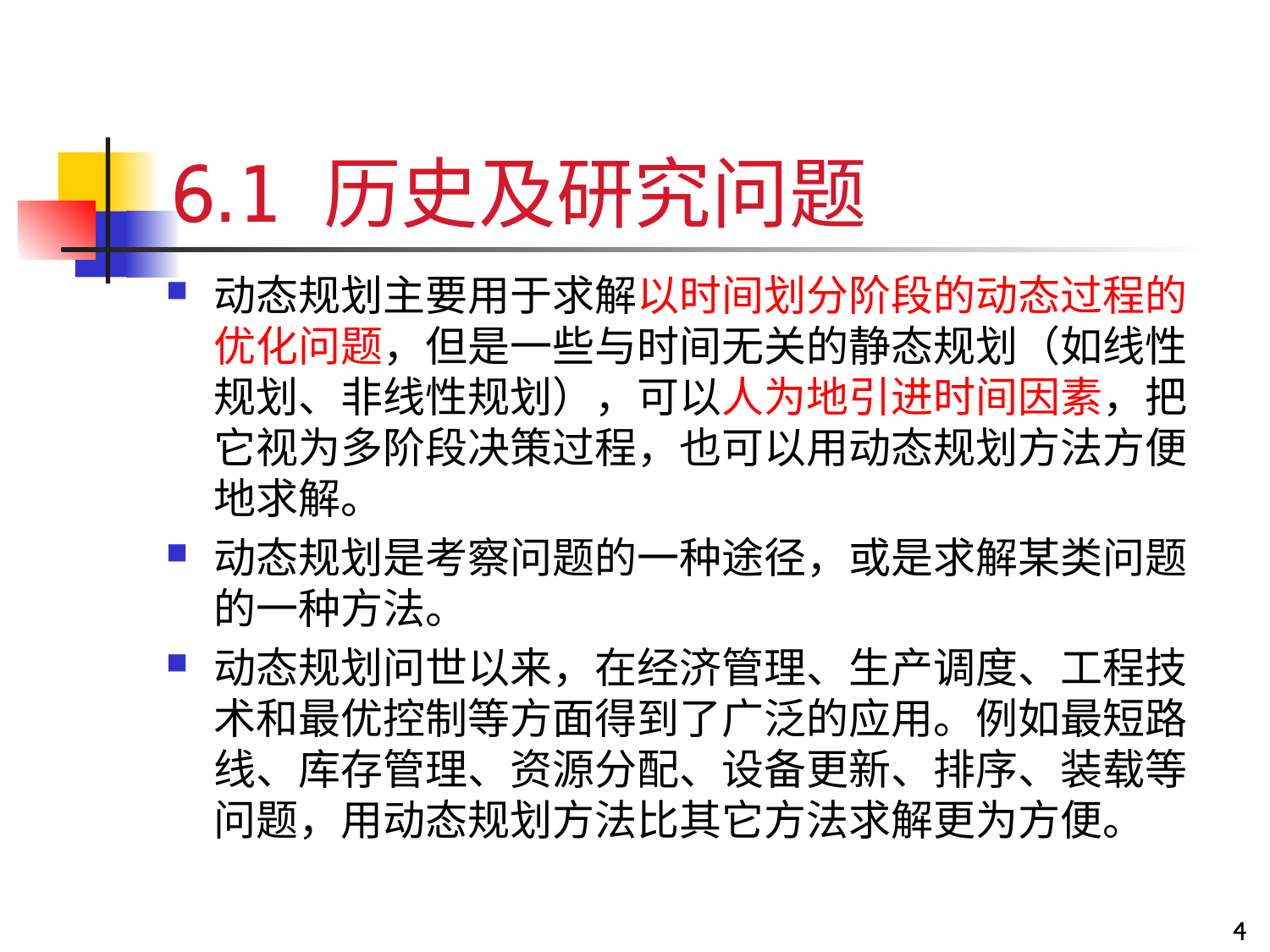

# 6.1 历史及研究问题
动态规划主要用于求解以时间划分阶段的动态过程的优化问题，但是一些与时间无关的静态规划（如线性规划、非线性规划），可以人为地引进时间因素，把它视为多阶段决策过程，也可以用动态规划方法方便地求解。
动态规划是考察问题的一种途径，或是求解某类问题的一种方法。
动态规划问世以来，在经济管理、生产调度、工程技术和最优控制等方面得到了广泛的应用。例如最短路线、库存管理、资源分配、设备更新、排序、装载等问题，用动态规划方法比其它方法求解更为方便。

4